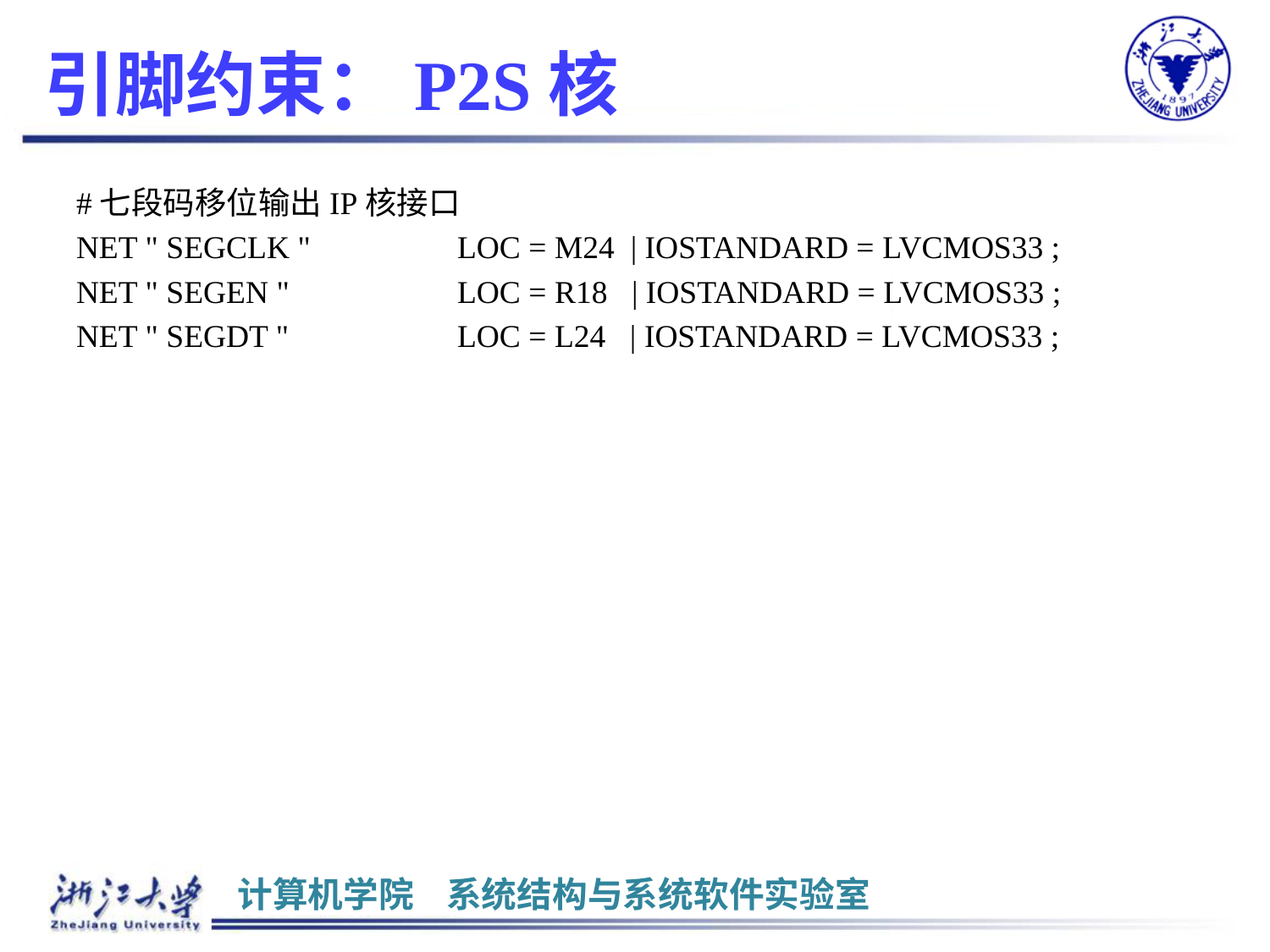

# 引脚约束：P2S核
#七段码移位输出IP核接口
NET " SEGCLK "		LOC = M24  | IOSTANDARD = LVCMOS33 ;
NET " SEGEN "		LOC = R18   | IOSTANDARD = LVCMOS33 ;
NET " SEGDT "		LOC = L24   | IOSTANDARD = LVCMOS33 ;